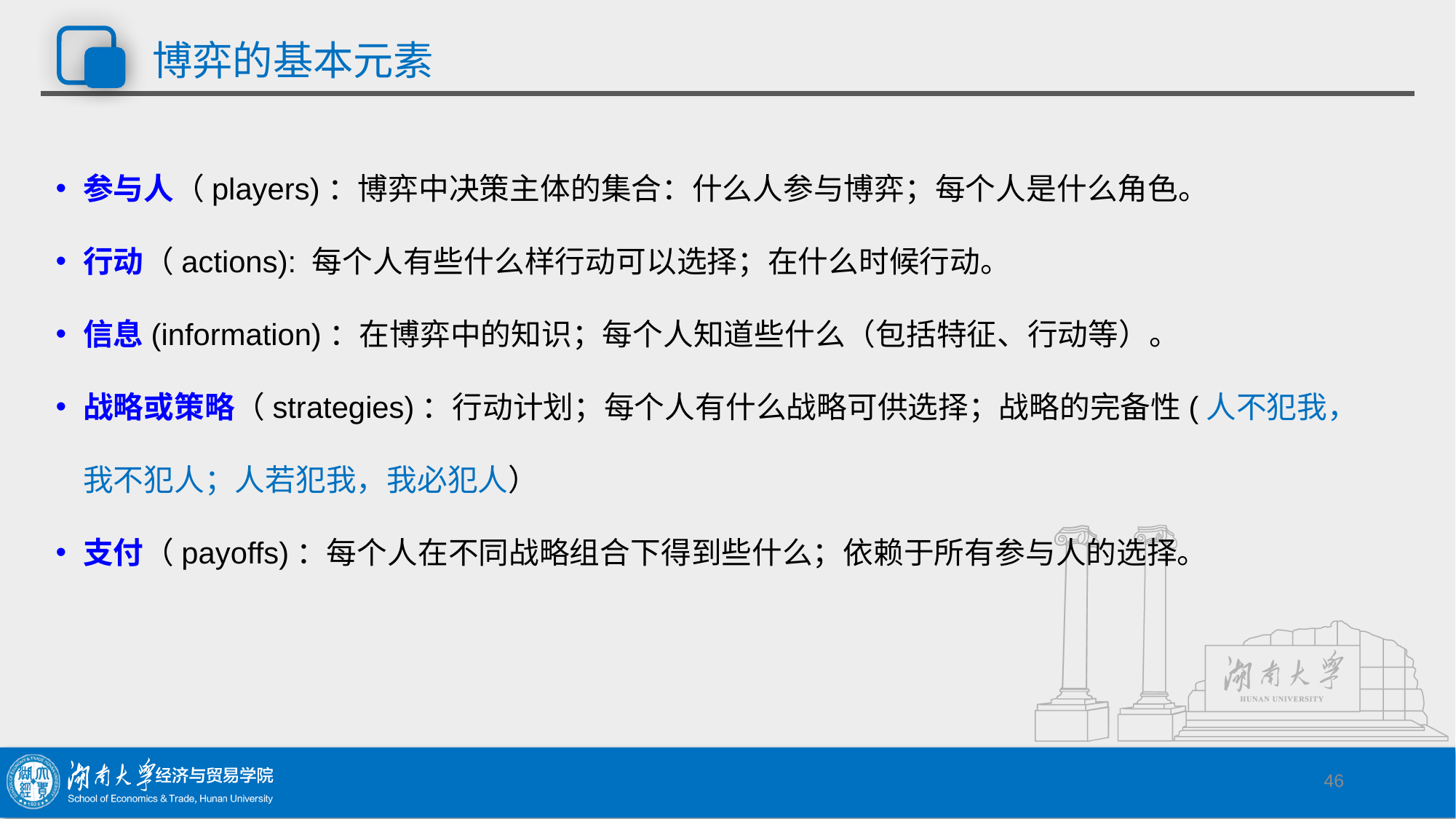

# 博弈的基本元素
参与人（players)：博弈中决策主体的集合：什么人参与博弈；每个人是什么角色。
行动（actions): 每个人有些什么样行动可以选择；在什么时候行动。
信息(information)：在博弈中的知识；每个人知道些什么（包括特征、行动等）。
战略或策略（strategies)：行动计划；每个人有什么战略可供选择；战略的完备性(人不犯我，我不犯人；人若犯我，我必犯人）
支付（payoffs)：每个人在不同战略组合下得到些什么；依赖于所有参与人的选择。